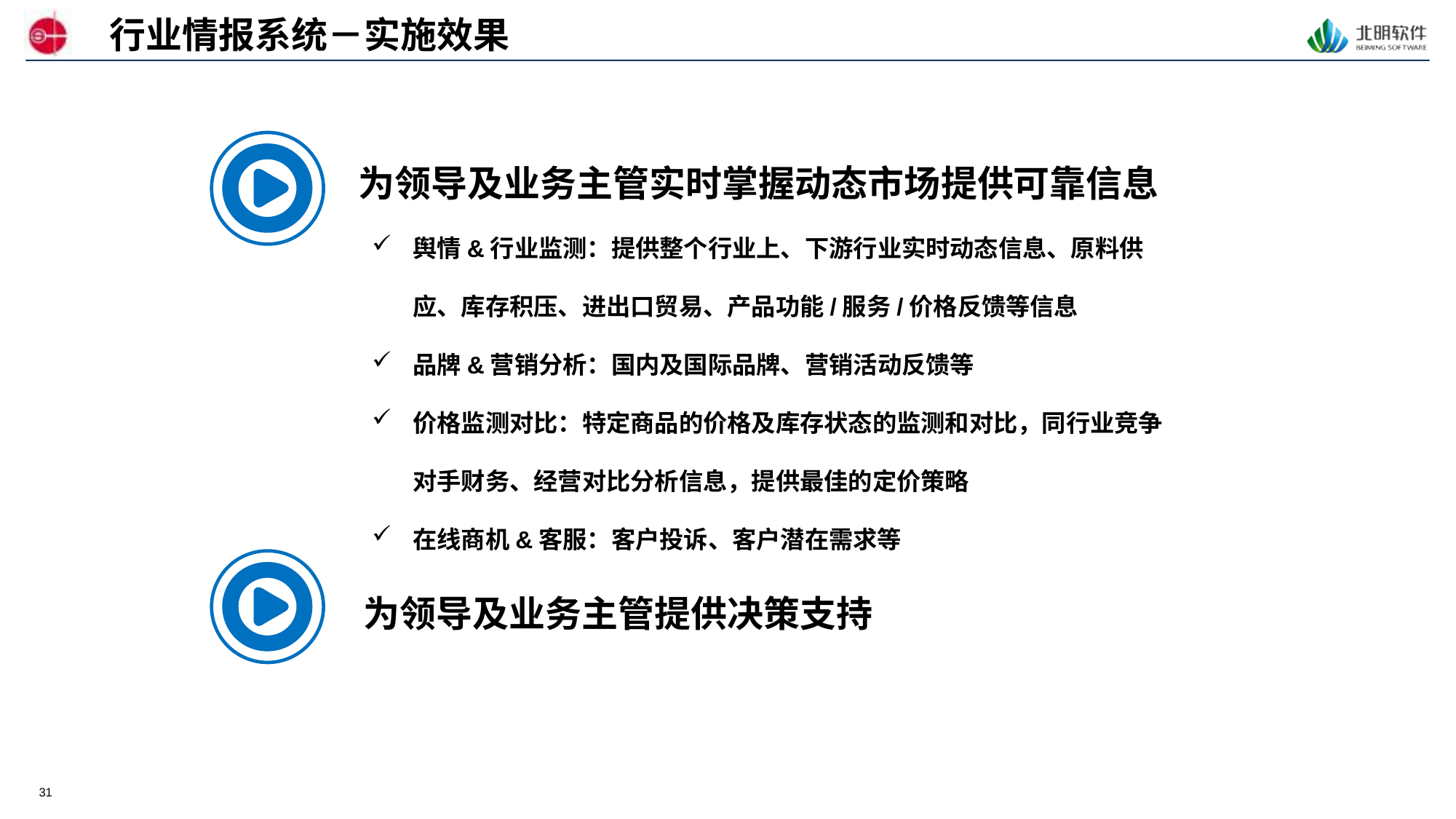

行业情报系统－实施效果

为领导及业务主管实时掌握动态市场提供可靠信息
舆情&行业监测：提供整个行业上、下游行业实时动态信息、原料供应、库存积压、进出口贸易、产品功能/服务/价格反馈等信息
品牌&营销分析：国内及国际品牌、营销活动反馈等
价格监测对比：特定商品的价格及库存状态的监测和对比，同行业竞争对手财务、经营对比分析信息，提供最佳的定价策略
在线商机&客服：客户投诉、客户潜在需求等

为领导及业务主管提供决策支持